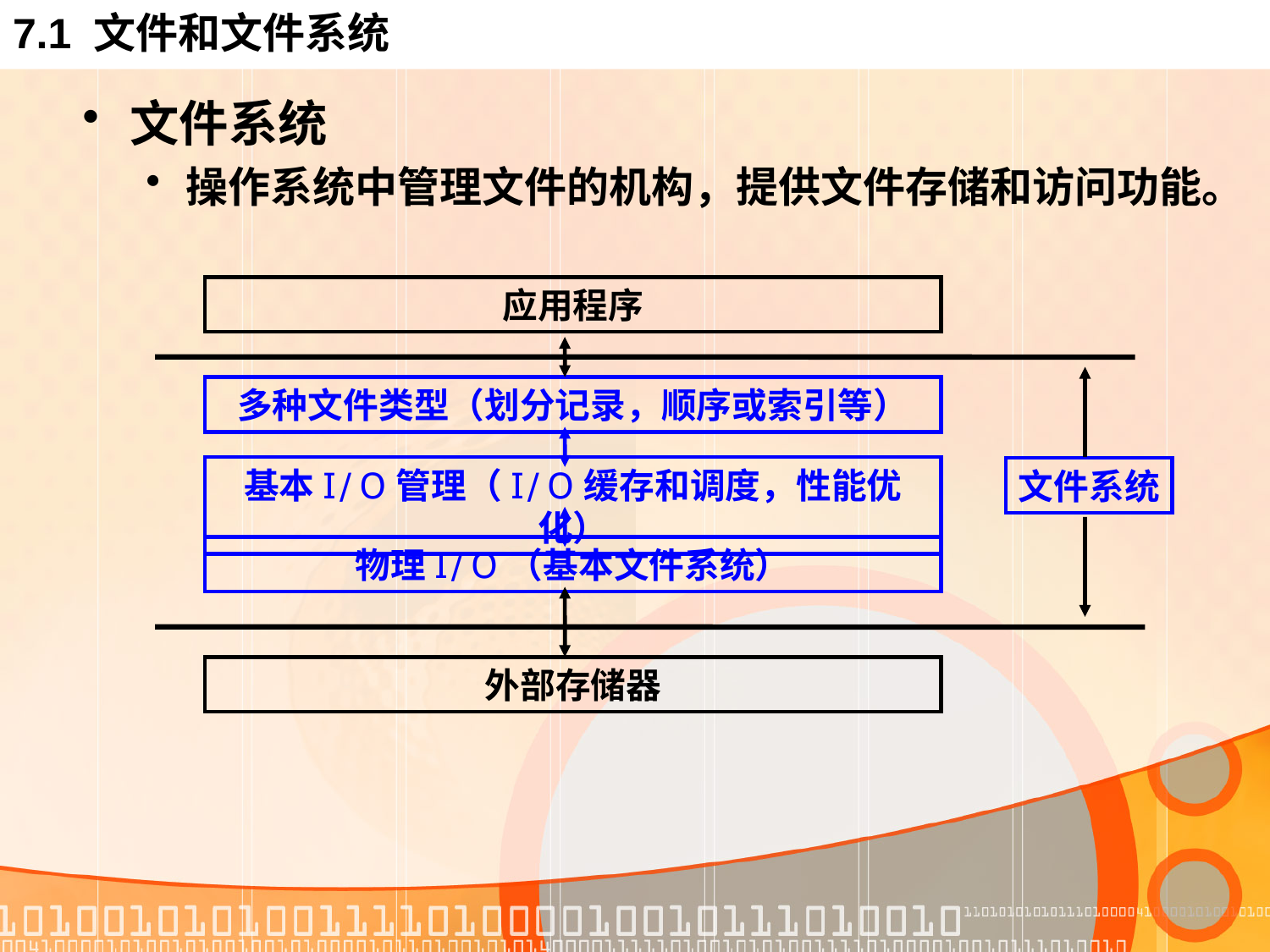

# 7.1 文件和文件系统
文件系统
操作系统中管理文件的机构，提供文件存储和访问功能。

应用程序

多种文件类型（划分记录，顺序或索引等）

基本I/O管理（I/O缓存和调度，性能优化）
文件系统

物理I/O（基本文件系统）

外部存储器